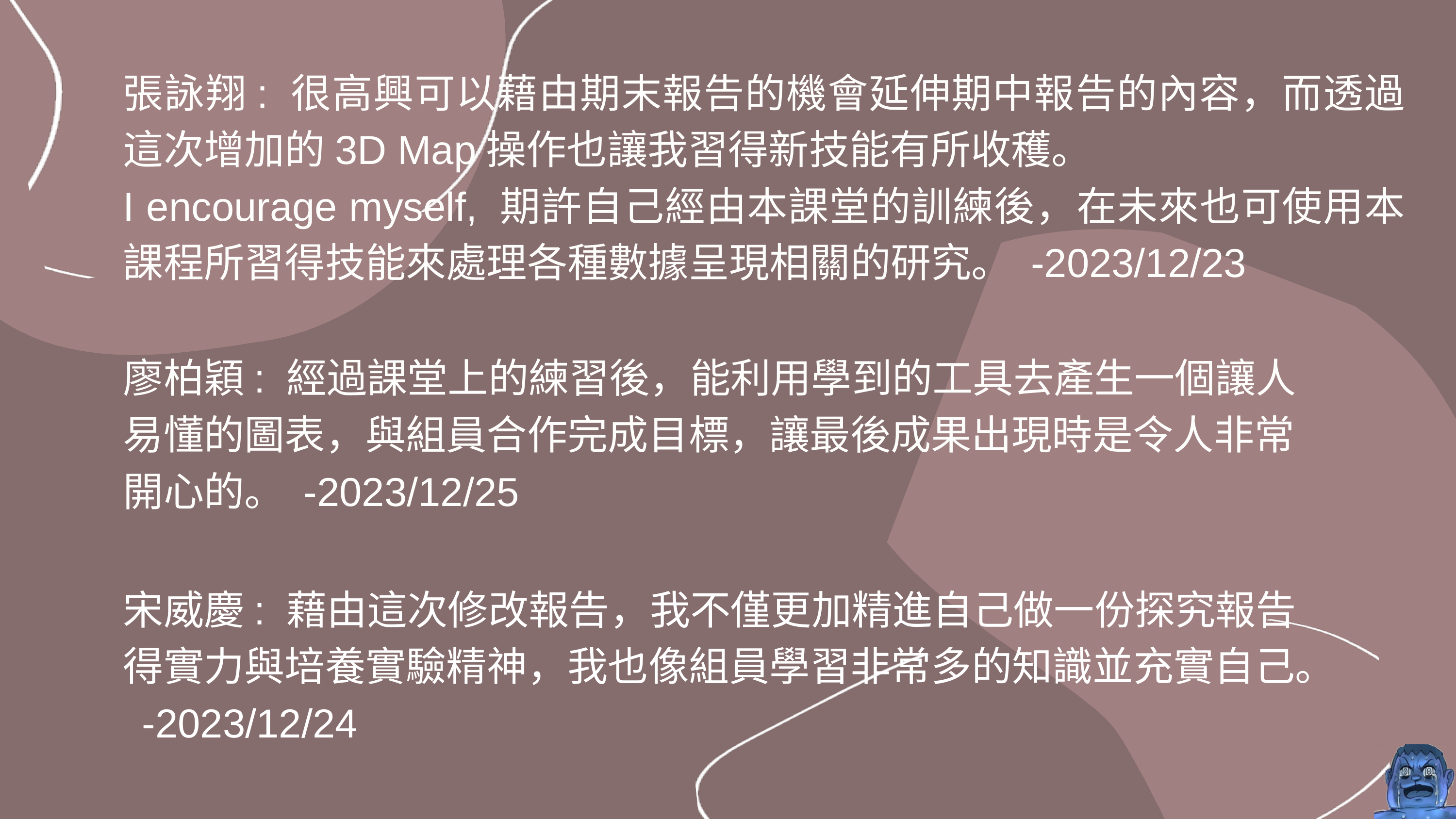

張詠翔: 很高興可以藉由期末報告的機會延伸期中報告的內容，而透過這次增加的3D Map操作也讓我習得新技能有所收穫。
I encourage myself, 期許自己經由本課堂的訓練後，在未來也可使用本課程所習得技能來處理各種數據呈現相關的研究。 -2023/12/23

廖柏穎: 經過課堂上的練習後，能利用學到的工具去產生一個讓人易懂的圖表，與組員合作完成目標，讓最後成果出現時是令人非常開心的。 -2023/12/25

宋威慶: 藉由這次修改報告，我不僅更加精進自己做一份探究報告得實力與培養實驗精神，我也像組員學習非常多的知識並充實自己。 -2023/12/24